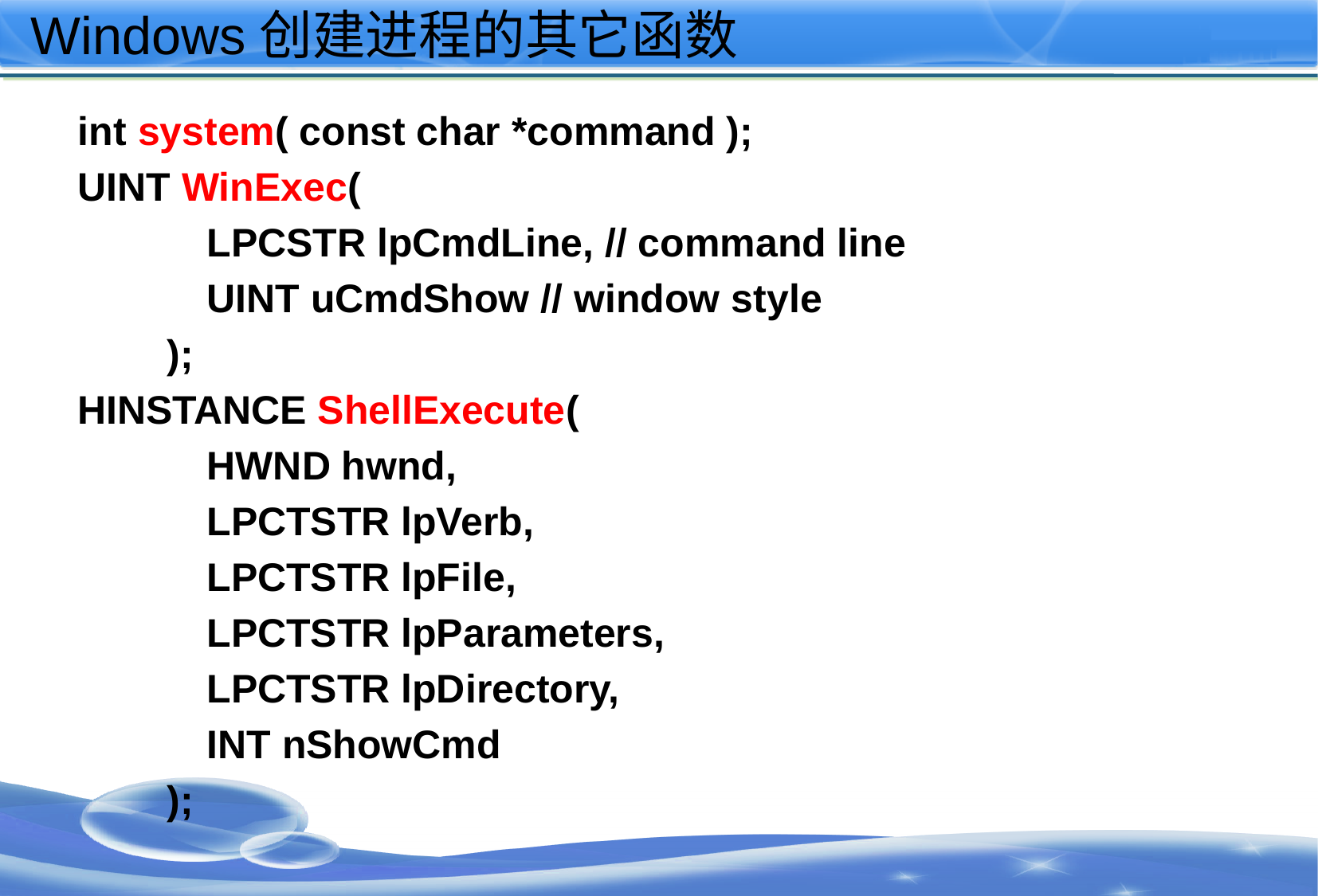

# Windows创建进程的其它函数
int system( const char *command );
UINT WinExec(
　　　LPCSTR lpCmdLine, // command line
　　　UINT uCmdShow // window style
　　);
HINSTANCE ShellExecute(
　　　HWND hwnd,
　　　LPCTSTR lpVerb,
　　　LPCTSTR lpFile,
　　　LPCTSTR lpParameters,
　　　LPCTSTR lpDirectory,
　　　INT nShowCmd
　　);